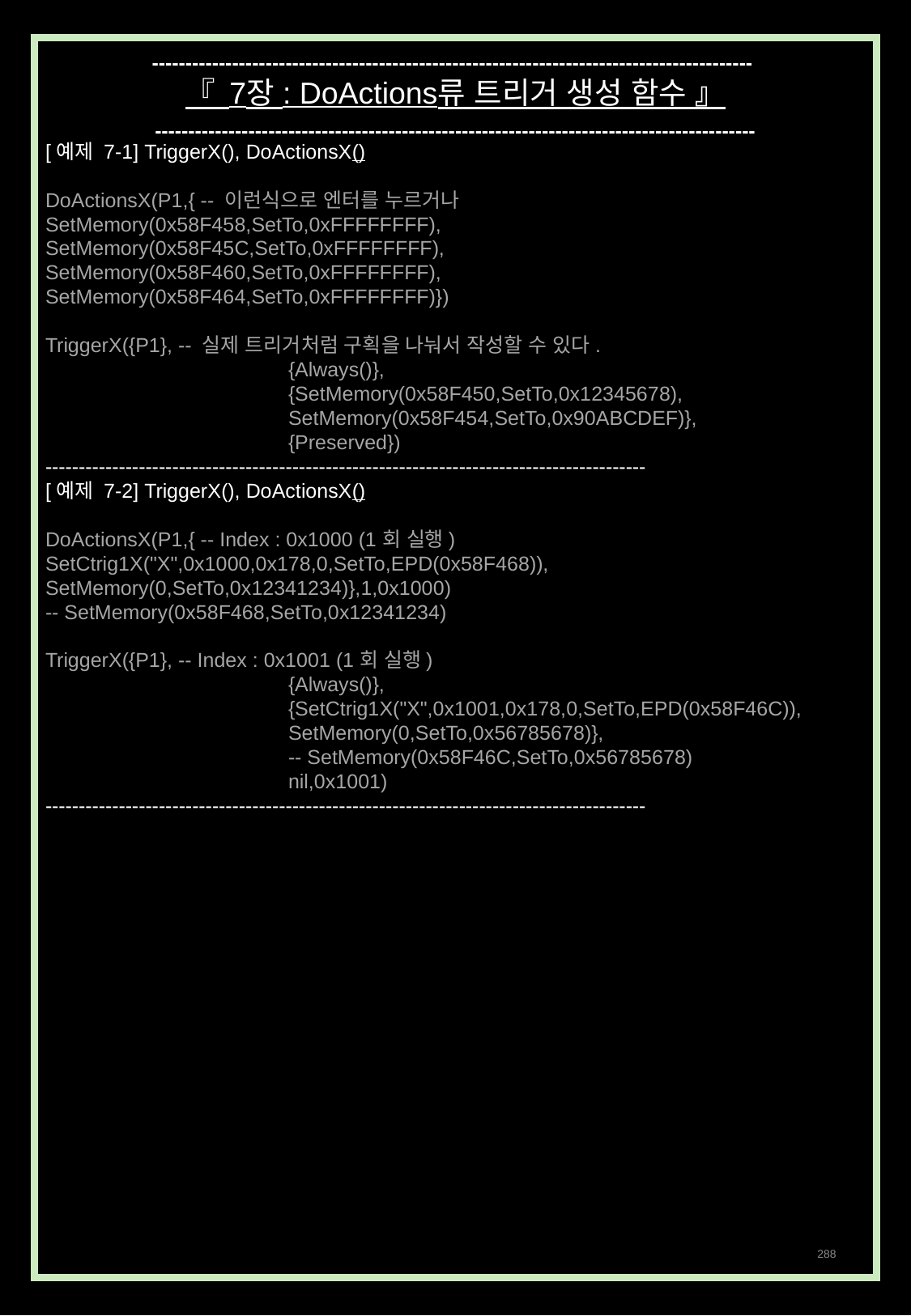

------------------------------------------------------------------------------------------
『  7장 : DoActions류 트리거 생성 함수 』
------------------------------------------------------------------------------------------
[예제 7-1] TriggerX(), DoActionsX()

DoActionsX(P1,{ -- 이런식으로 엔터를 누르거나
SetMemory(0x58F458,SetTo,0xFFFFFFFF),
SetMemory(0x58F45C,SetTo,0xFFFFFFFF),
SetMemory(0x58F460,SetTo,0xFFFFFFFF),
SetMemory(0x58F464,SetTo,0xFFFFFFFF)})

TriggerX({P1}, -- 실제 트리거처럼 구획을 나눠서 작성할 수 있다.
		{Always()},
		{SetMemory(0x58F450,SetTo,0x12345678),
		SetMemory(0x58F454,SetTo,0x90ABCDEF)},
		{Preserved})
------------------------------------------------------------------------------------------
[예제 7-2] TriggerX(), DoActionsX()

DoActionsX(P1,{ -- Index : 0x1000 (1회 실행)
SetCtrig1X("X",0x1000,0x178,0,SetTo,EPD(0x58F468)),
SetMemory(0,SetTo,0x12341234)},1,0x1000)
-- SetMemory(0x58F468,SetTo,0x12341234)

TriggerX({P1}, -- Index : 0x1001 (1회 실행)
		{Always()},
		{SetCtrig1X("X",0x1001,0x178,0,SetTo,EPD(0x58F46C)),
		SetMemory(0,SetTo,0x56785678)},
		-- SetMemory(0x58F46C,SetTo,0x56785678)
		nil,0x1001)
------------------------------------------------------------------------------------------

288